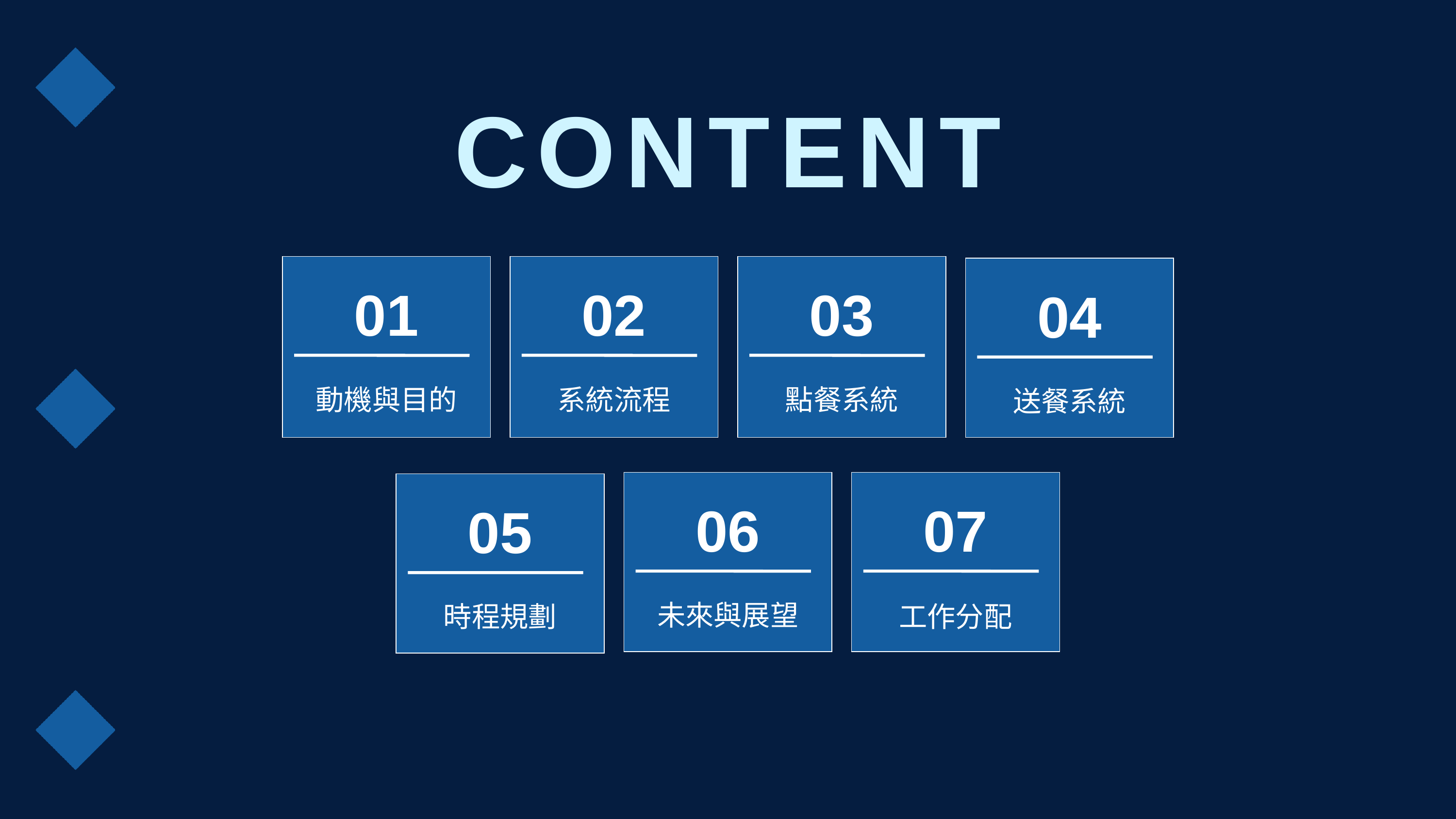

CONTENT

01
02
03
04

動機與目的
系統流程
點餐系統
送餐系統

06
07
05

未來與展望
時程規劃
工作分配